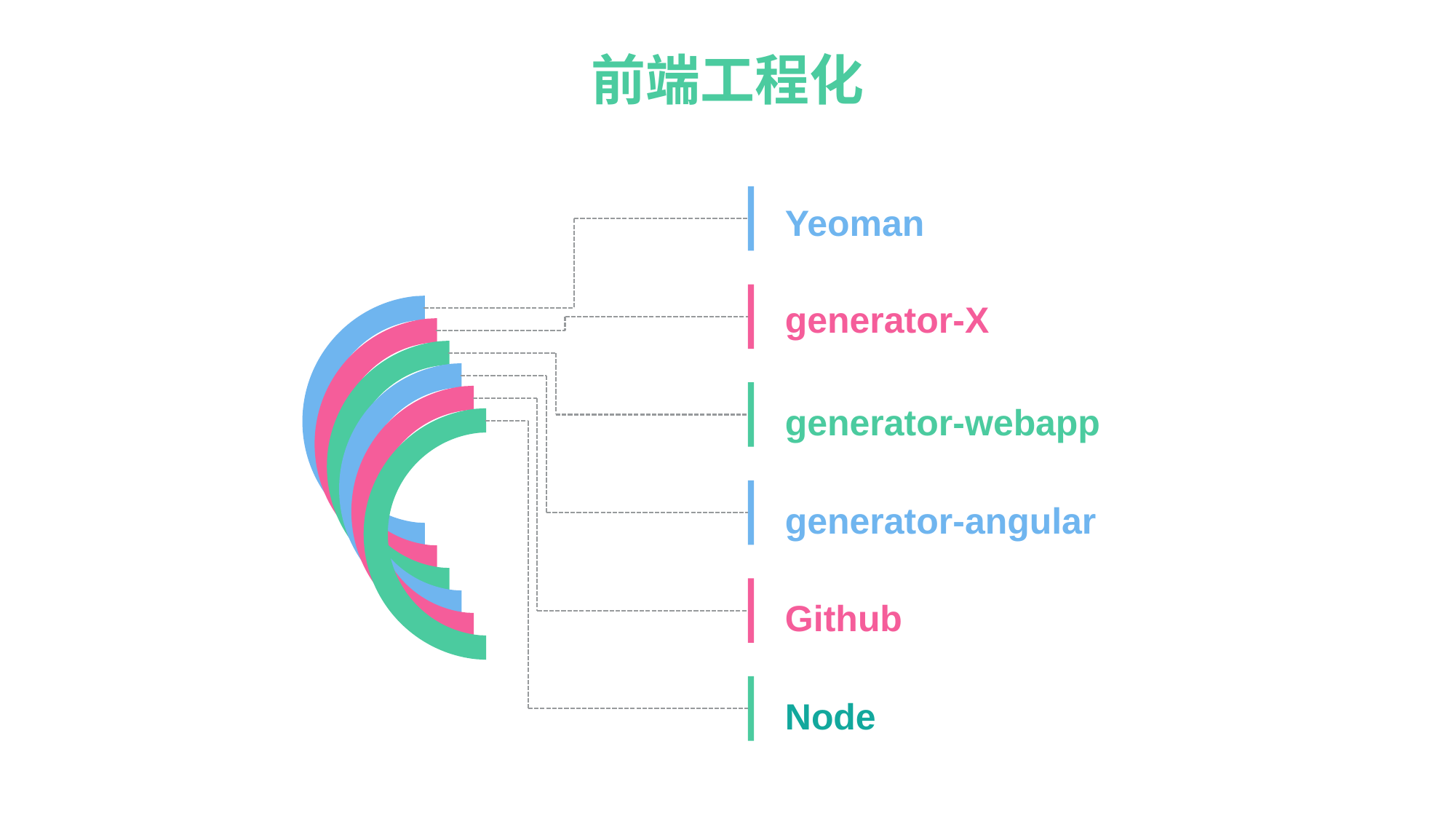

前端工程化

  Yeoman

  generator-X

  generator-webapp

  generator-angular

  Github

  Node